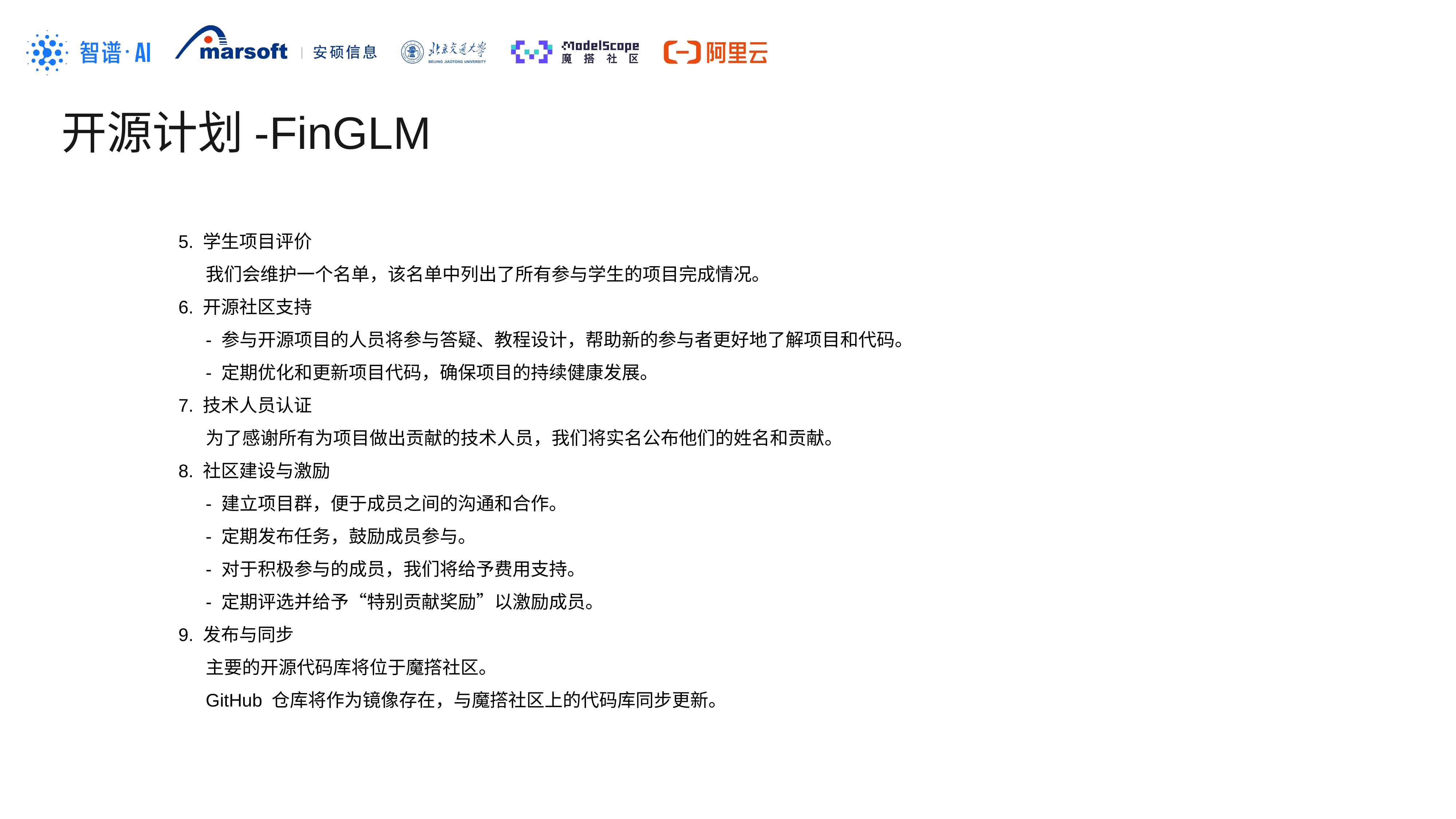

开源计划-FinGLM
5. 学生项目评价
我们会维护一个名单，该名单中列出了所有参与学生的项目完成情况。
6. 开源社区支持
- 参与开源项目的人员将参与答疑、教程设计，帮助新的参与者更好地了解项目和代码。
- 定期优化和更新项目代码，确保项目的持续健康发展。
7. 技术人员认证
为了感谢所有为项目做出贡献的技术人员，我们将实名公布他们的姓名和贡献。
8. 社区建设与激励
- 建立项目群，便于成员之间的沟通和合作。
- 定期发布任务，鼓励成员参与。
- 对于积极参与的成员，我们将给予费用支持。
- 定期评选并给予“特别贡献奖励”以激励成员。
9. 发布与同步
主要的开源代码库将位于魔撘社区。
GitHub 仓库将作为镜像存在，与魔撘社区上的代码库同步更新。

安全距离，内容不可超出此范围